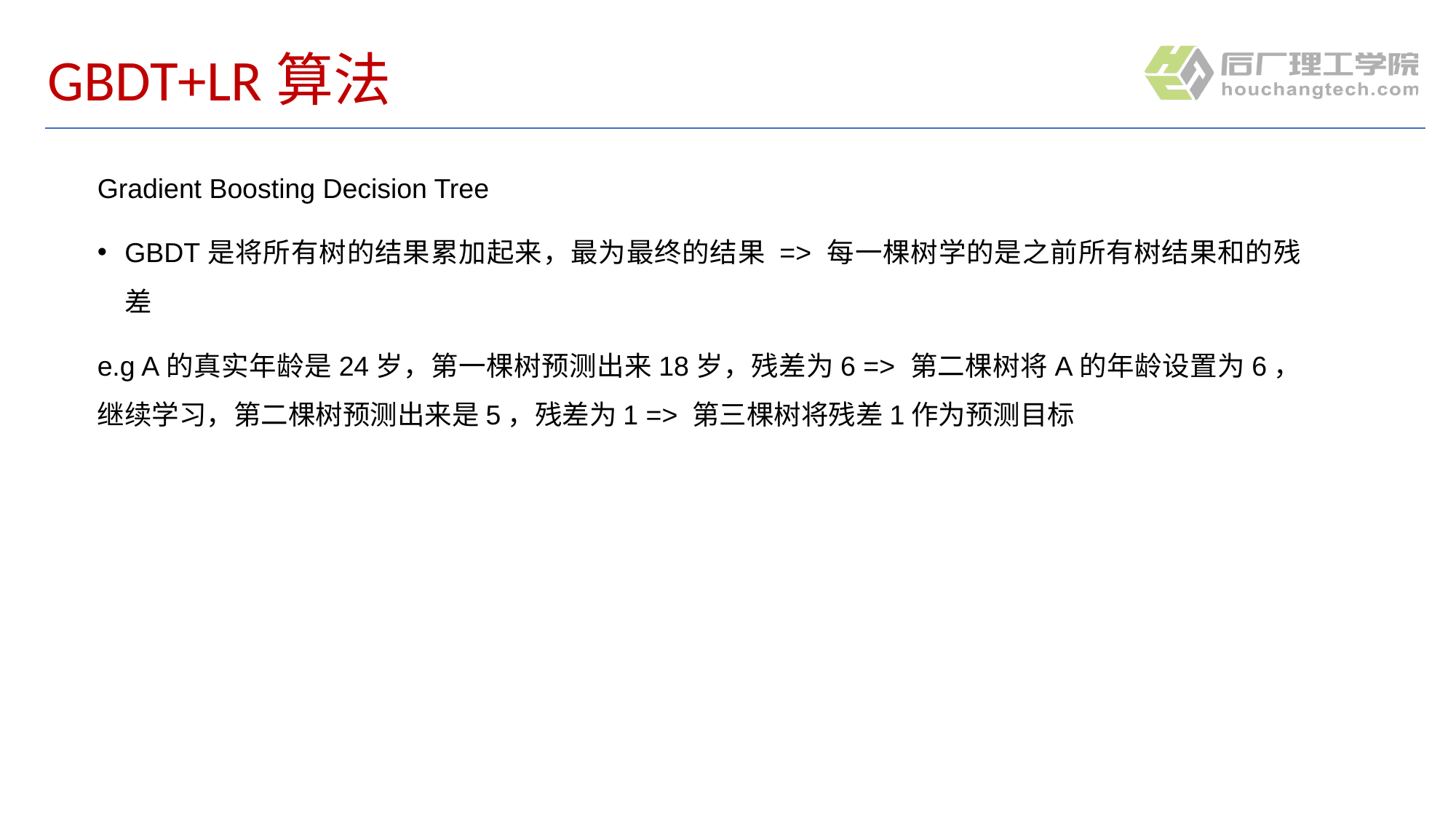

# GBDT+LR算法
Gradient Boosting Decision Tree
GBDT是将所有树的结果累加起来，最为最终的结果 => 每一棵树学的是之前所有树结果和的残差
e.g A的真实年龄是24岁，第一棵树预测出来18岁，残差为6 => 第二棵树将A的年龄设置为6，继续学习，第二棵树预测出来是5，残差为1 => 第三棵树将残差1作为预测目标